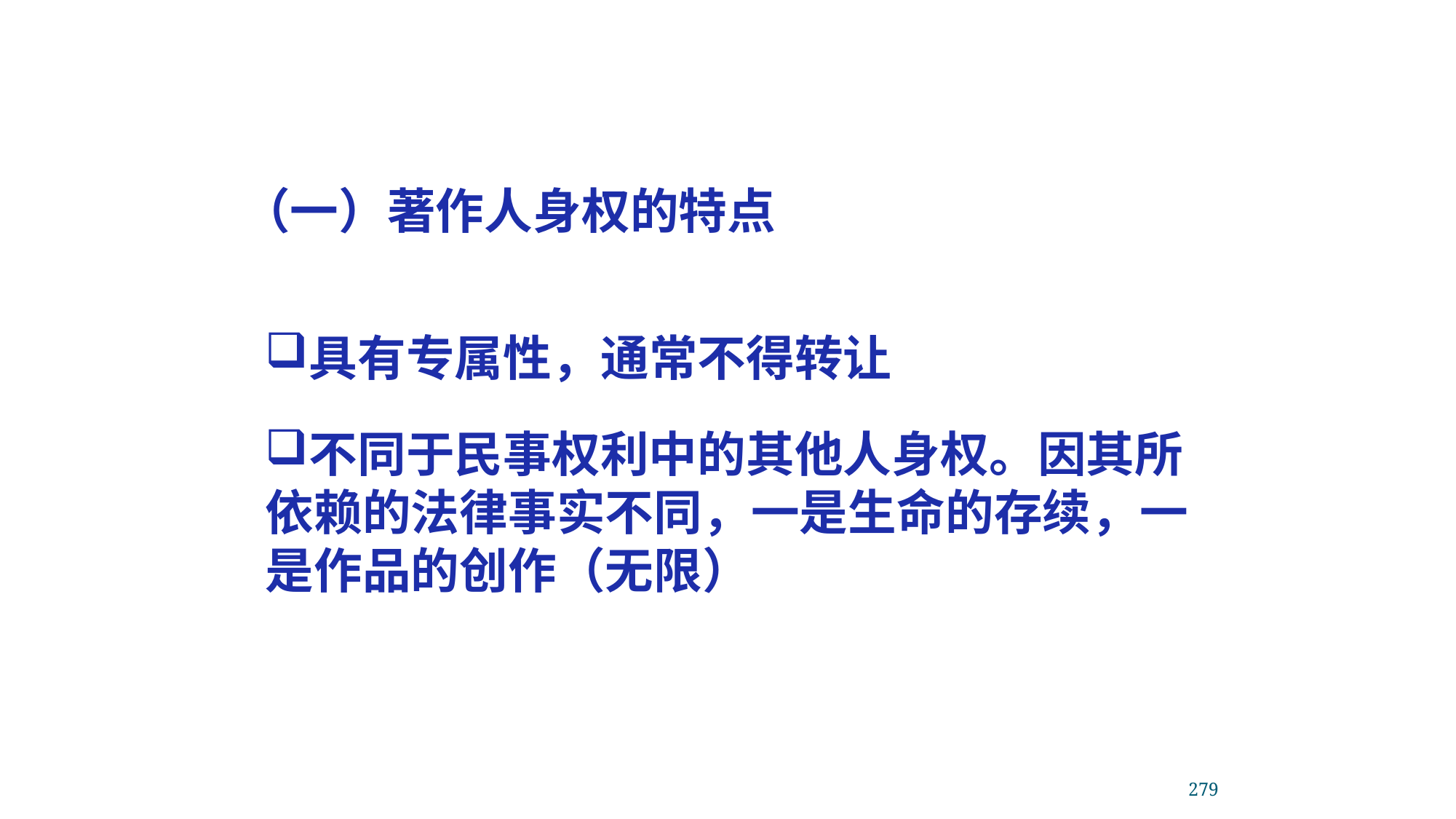

（一）著作人身权的特点
具有专属性，通常不得转让
不同于民事权利中的其他人身权。因其所依赖的法律事实不同，一是生命的存续，一是作品的创作（无限）
279